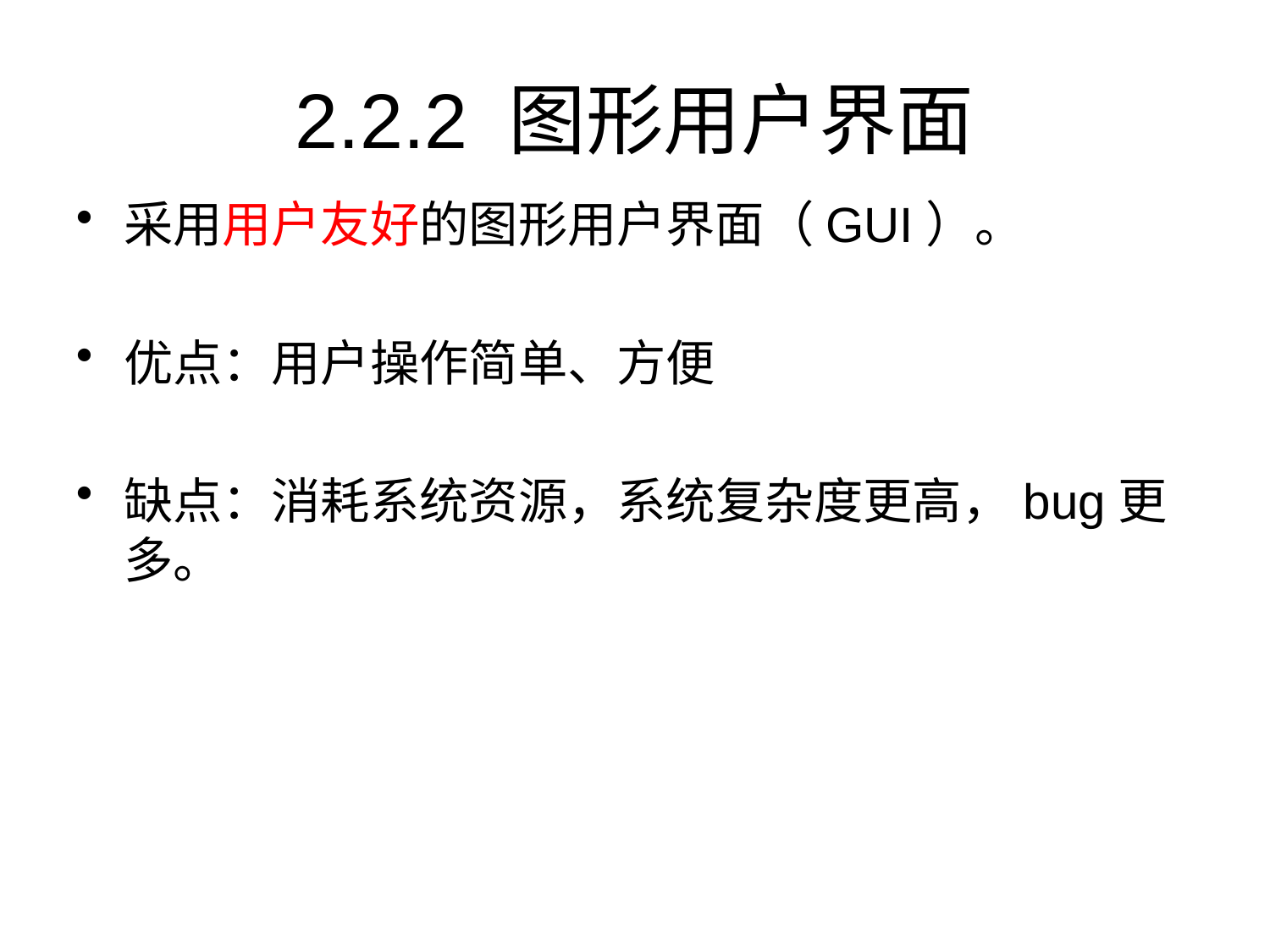

# 2.2.2 图形用户界面
采用用户友好的图形用户界面（GUI）。

优点：用户操作简单、方便

缺点：消耗系统资源，系统复杂度更高，bug更多。